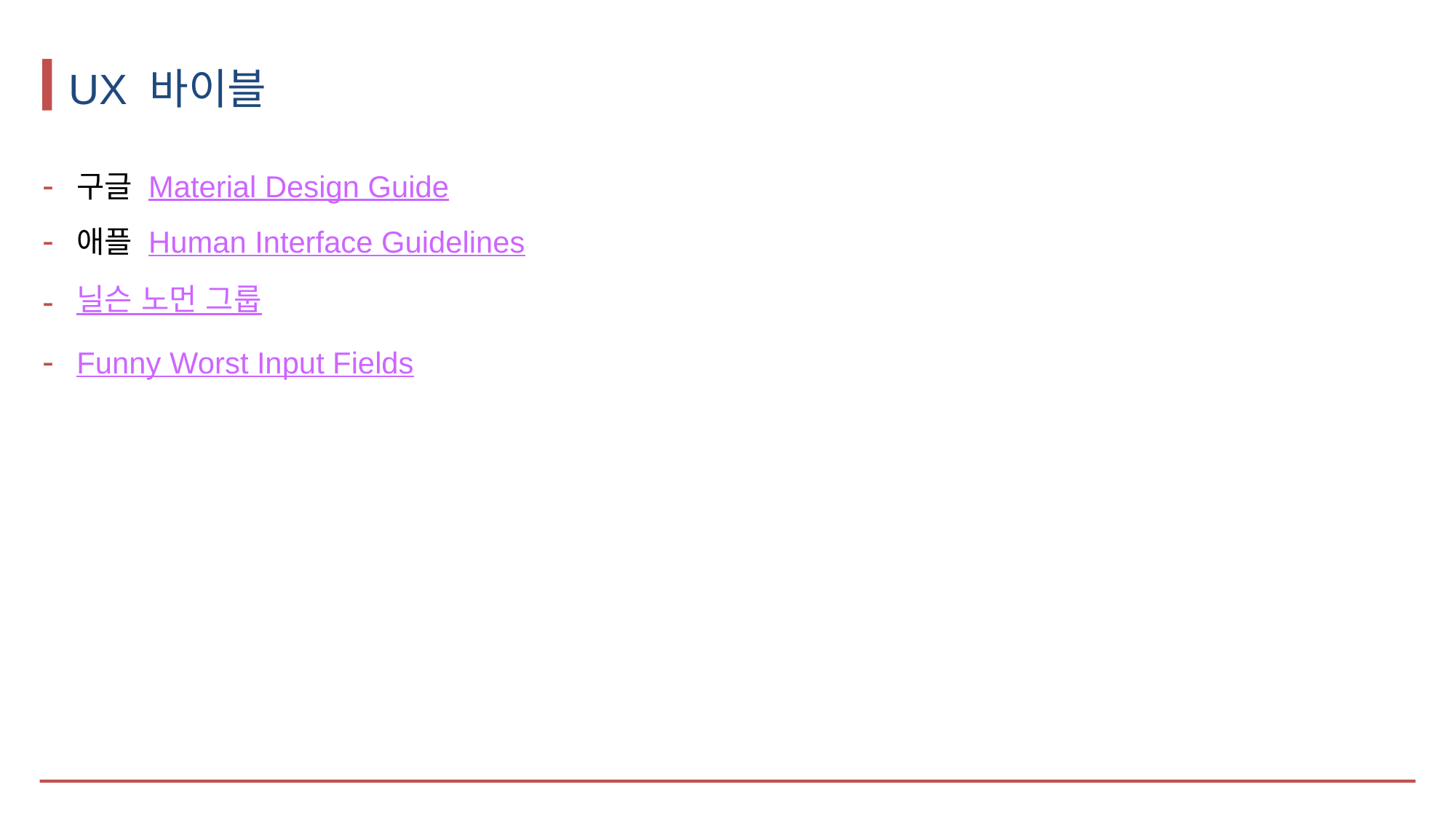

# UX 바이블
구글 Material Design Guide
애플 Human Interface Guidelines
닐슨 노먼 그룹
Funny Worst Input Fields